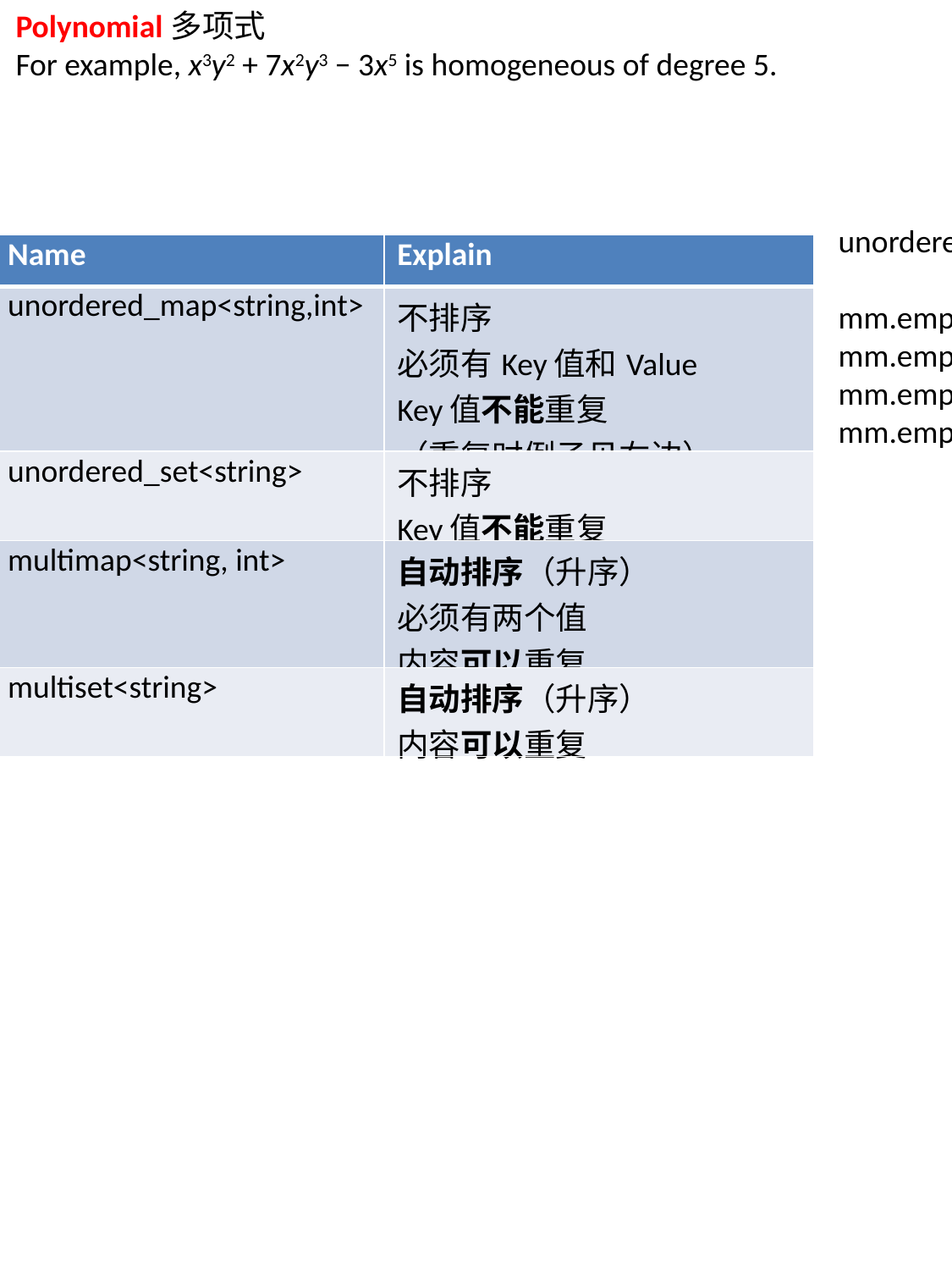

Polynomial多项式
For example, x3y2 + 7x2y3 − 3x5 is homogeneous of degree 5.
unordered_map<string,int> mm;

mm.emplace(make_pair("test", 1));
mm.emplace(make_pair("test1", 1));
mm.emplace(make_pair(“test”, 2));	// 被无视
mm.emplace(make_pair(“test”, 0));	// 被无视
| Name | Explain |
| --- | --- |
| unordered\_map<string,int> | 不排序 必须有Key值和Value Key值不能重复 （重复时例子见右边） |
| unordered\_set<string> | 不排序 Key值不能重复 |
| multimap<string, int> | 自动排序（升序） 必须有两个值 内容可以重复 |
| multiset<string> | 自动排序（升序） 内容可以重复 |
Unordered_XXX是Hash表构造，
查找速度快
MultiXXX可以自动排序